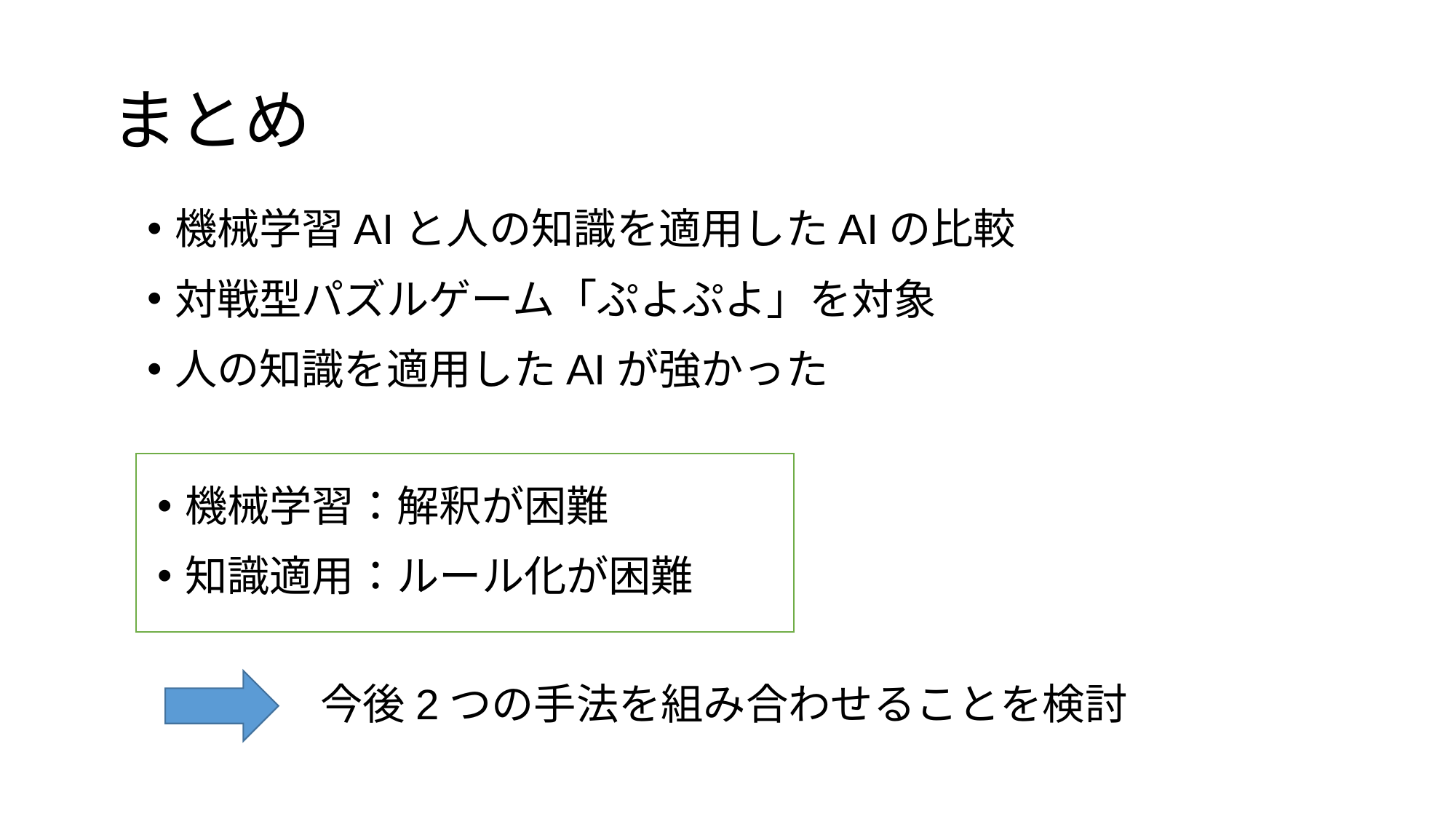

# まとめ
機械学習AIと人の知識を適用したAIの比較
対戦型パズルゲーム「ぷよぷよ」を対象
人の知識を適用したAIが強かった
機械学習：解釈が困難
知識適用：ルール化が困難

今後2つの手法を組み合わせることを検討